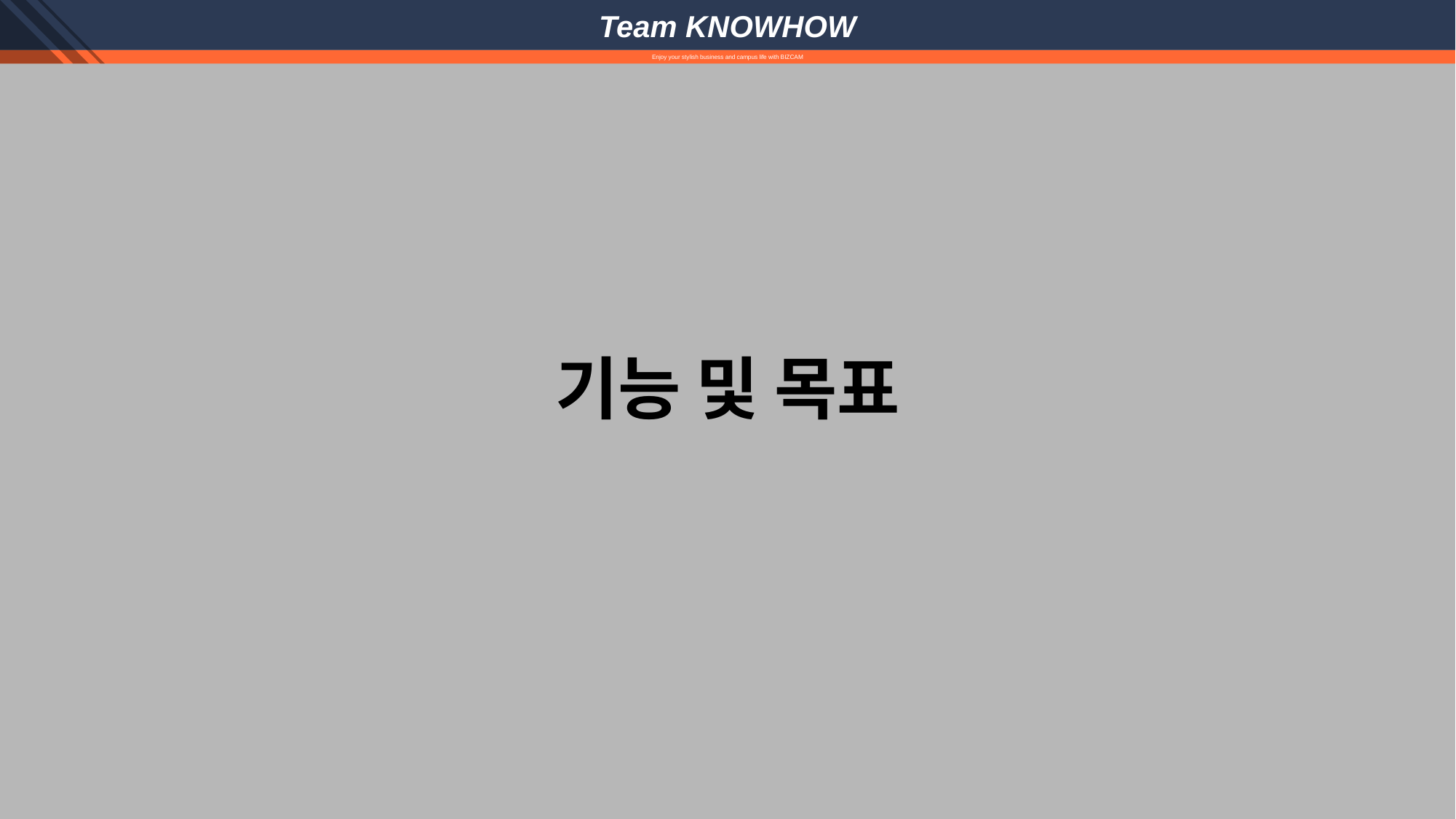

Team KNOWHOW

Enjoy your stylish business and campus life with BIZCAM
기능 및 목표